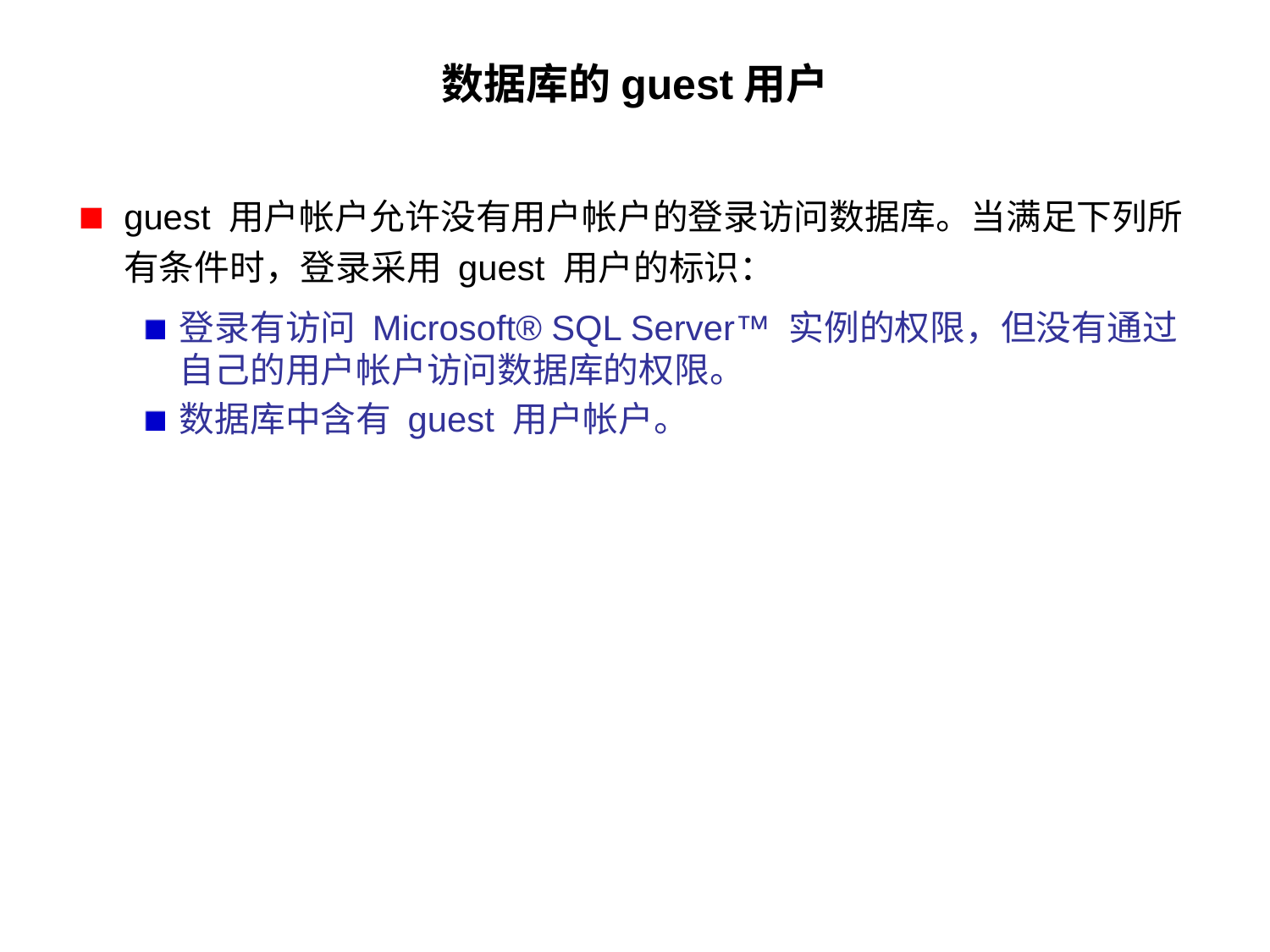

# 数据库的guest用户
guest 用户帐户允许没有用户帐户的登录访问数据库。当满足下列所有条件时，登录采用 guest 用户的标识：
登录有访问 Microsoft® SQL Server™ 实例的权限，但没有通过自己的用户帐户访问数据库的权限。
数据库中含有 guest 用户帐户。